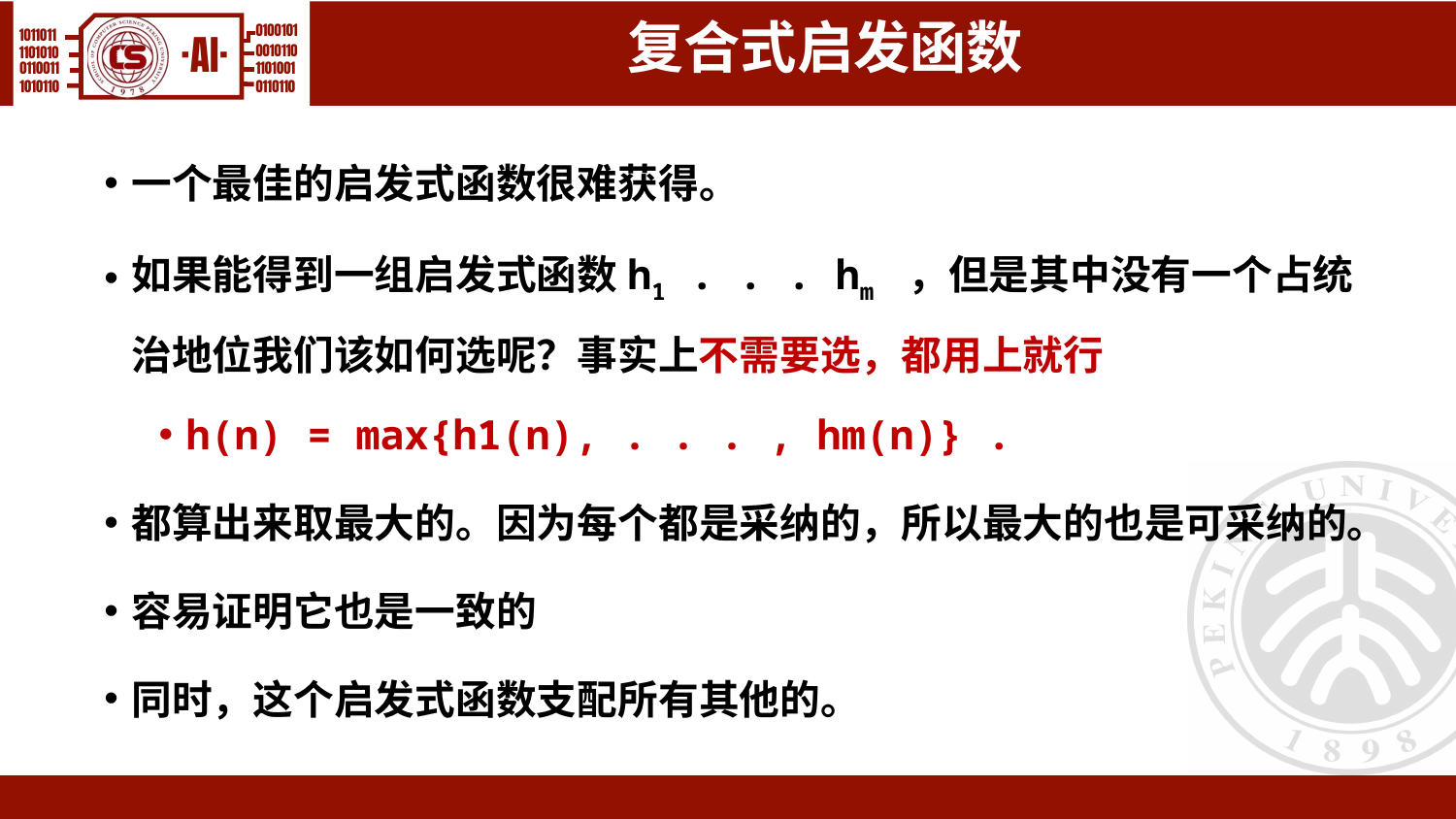

# 复合式启发函数
一个最佳的启发式函数很难获得。
如果能得到一组启发式函数h1 . . . hm ，但是其中没有一个占统治地位我们该如何选呢？事实上不需要选，都用上就行
h(n) = max{h1(n), . . . , hm(n)} .
都算出来取最大的。因为每个都是采纳的，所以最大的也是可采纳的。
容易证明它也是一致的
同时，这个启发式函数支配所有其他的。